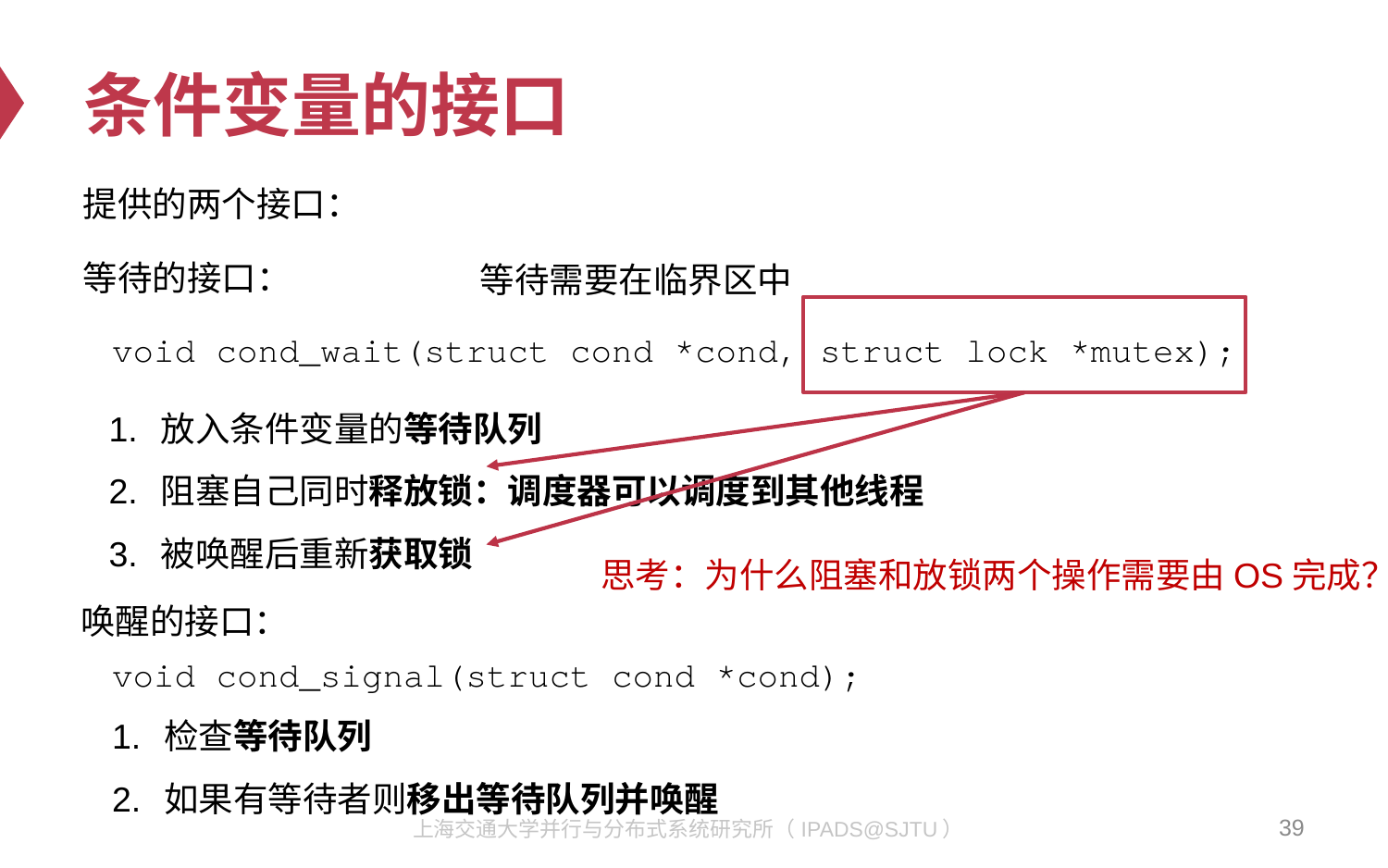

# 条件变量的接口

提供的两个接口：
等待的接口：
等待需要在临界区中

void cond_wait(struct cond *cond, struct lock *mutex);
放入条件变量的等待队列
阻塞自己同时释放锁：调度器可以调度到其他线程
被唤醒后重新获取锁
思考：为什么阻塞和放锁两个操作需要由OS完成？
唤醒的接口：
void cond_signal(struct cond *cond);
检查等待队列
如果有等待者则移出等待队列并唤醒
39
上海交通大学并行与分布式系统研究所（IPADS@SJTU）